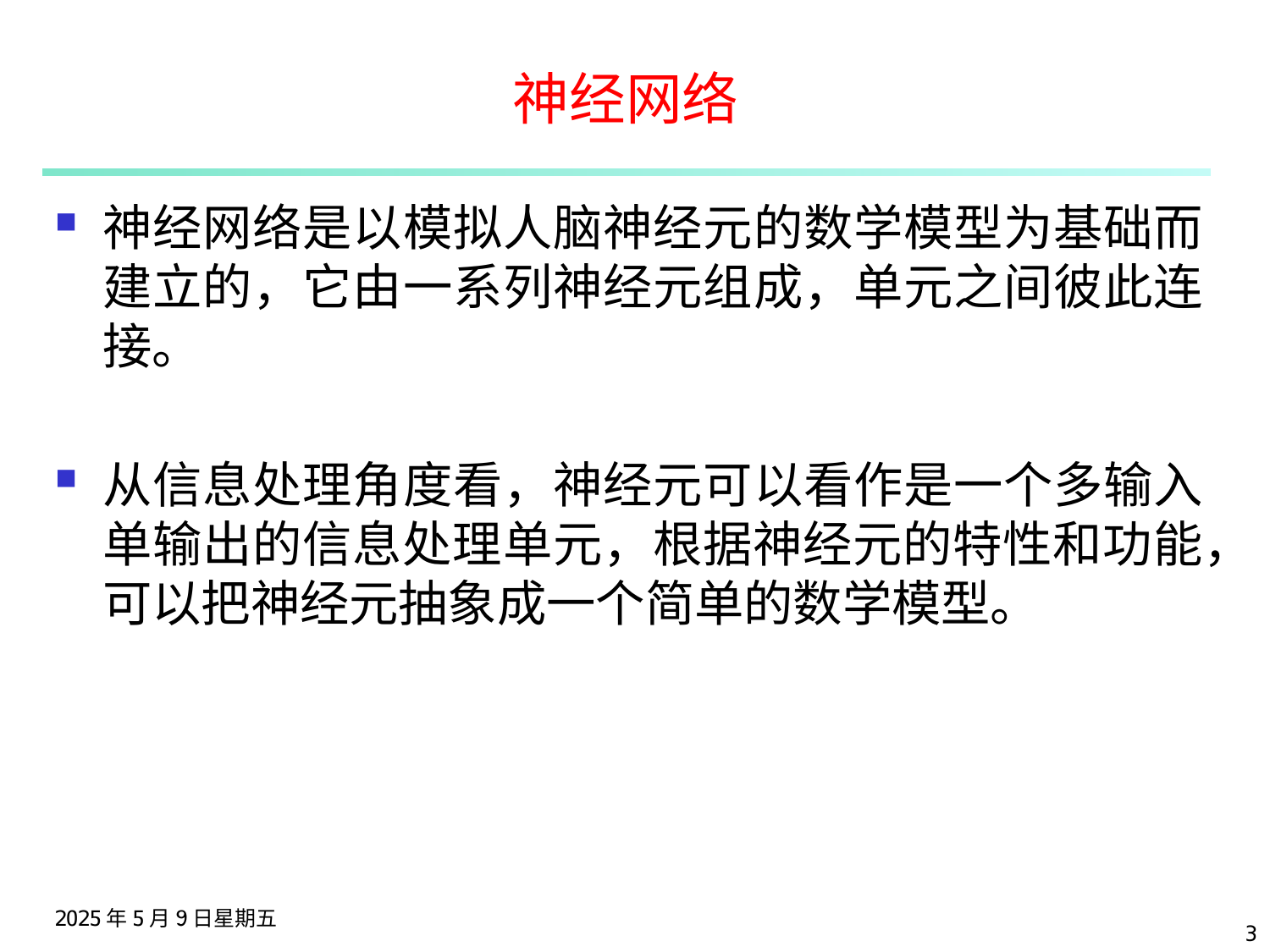

# 神经网络
神经网络是以模拟人脑神经元的数学模型为基础而建立的，它由一系列神经元组成，单元之间彼此连接。

从信息处理角度看，神经元可以看作是一个多输入单输出的信息处理单元，根据神经元的特性和功能，可以把神经元抽象成一个简单的数学模型。

2025年5月9日星期五
3